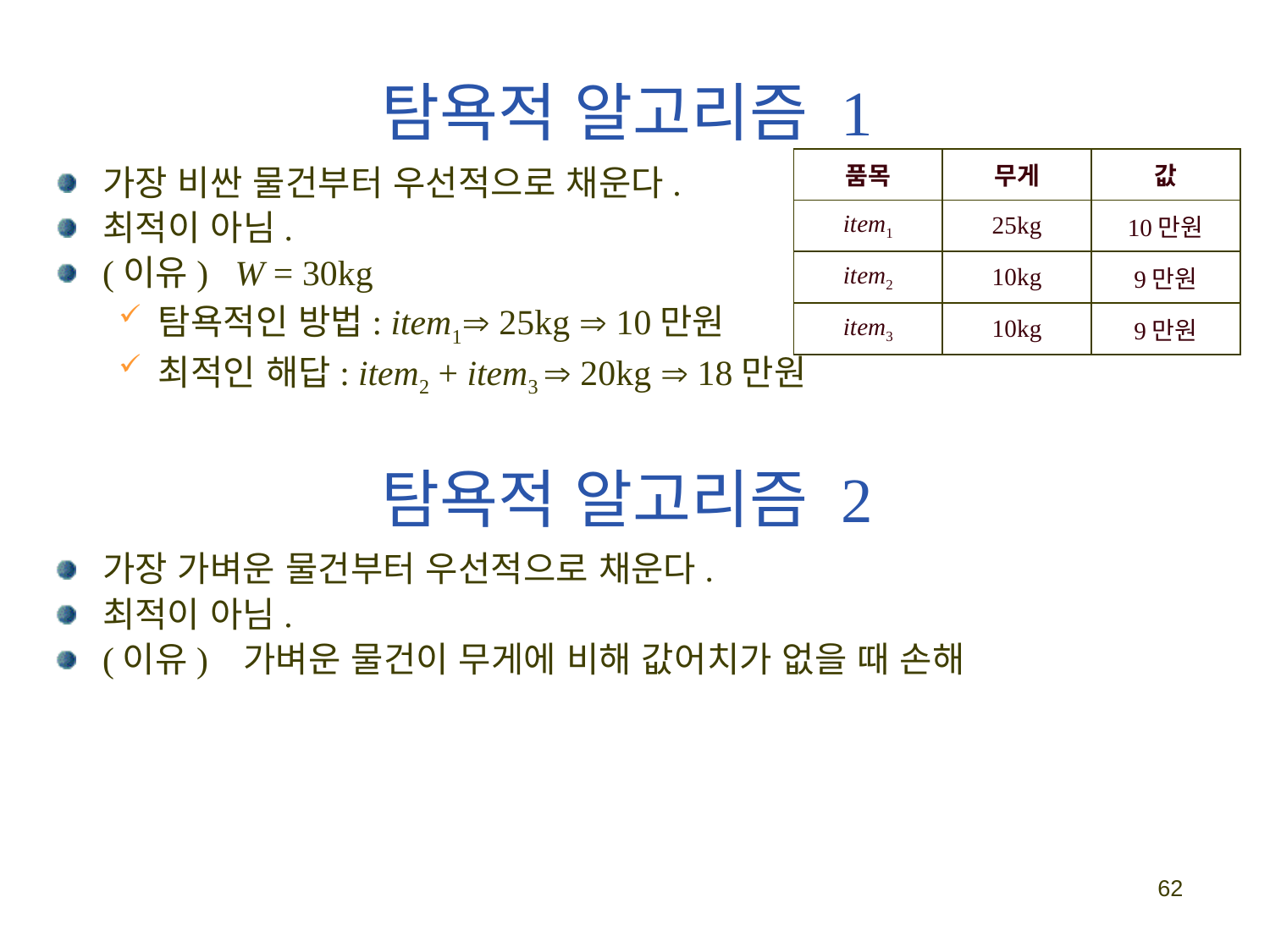

탐욕적 알고리즘 1
| 품목 | 무게 | 값 |
| --- | --- | --- |
| item1 | 25kg | 10만원 |
| item2 | 10kg | 9만원 |
| item3 | 10kg | 9만원 |
가장 비싼 물건부터 우선적으로 채운다.
최적이 아님.
(이유)   W = 30kg
탐욕적인 방법: item1⇒ 25kg ⇒ 10만원
최적인 해답: item2 + item3 ⇒ 20kg ⇒ 18만원
탐욕적 알고리즘 2
가장 가벼운 물건부터 우선적으로 채운다.
최적이 아님.
(이유)   가벼운 물건이 무게에 비해 값어치가 없을 때 손해
62